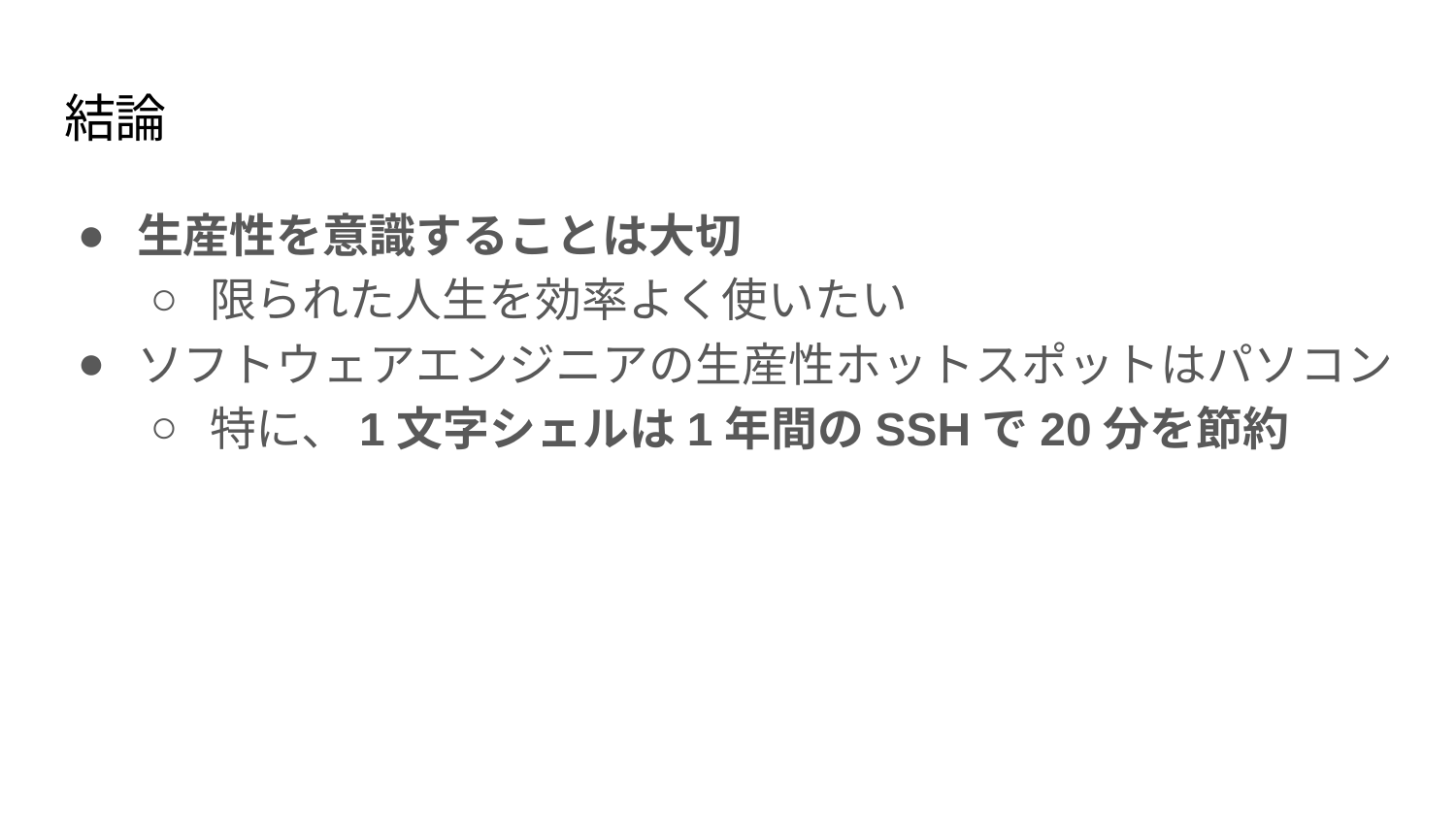

# 結論
生産性を意識することは大切
限られた人生を効率よく使いたい
ソフトウェアエンジニアの生産性ホットスポットはパソコン
特に、1文字シェルは1年間のSSHで20分を節約